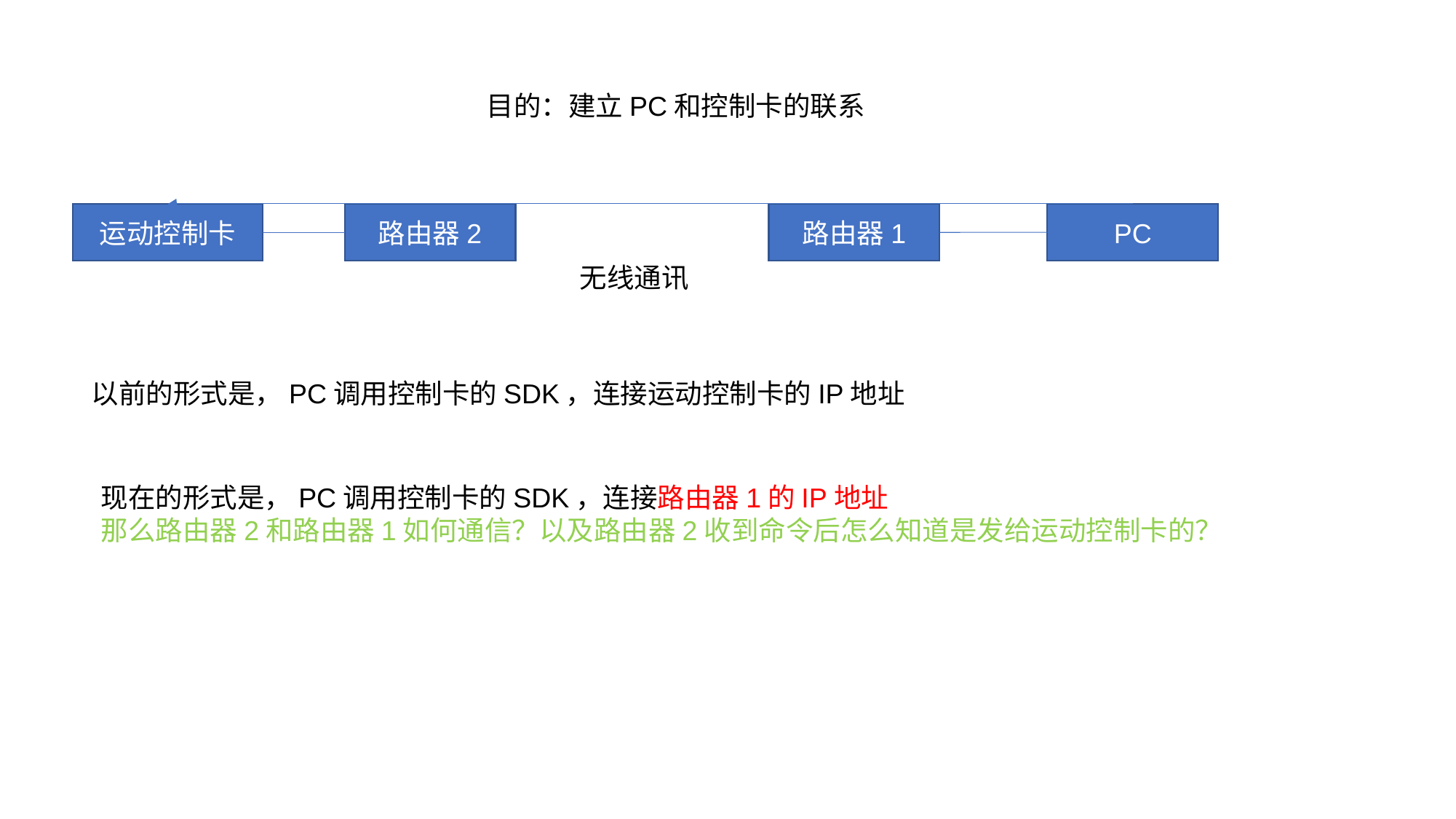

目的：建立PC和控制卡的联系
运动控制卡
PC
路由器2
路由器1
无线通讯
以前的形式是，PC调用控制卡的SDK，连接运动控制卡的IP地址
现在的形式是，PC调用控制卡的SDK，连接路由器1的IP地址
那么路由器2和路由器1如何通信？以及路由器2收到命令后怎么知道是发给运动控制卡的？